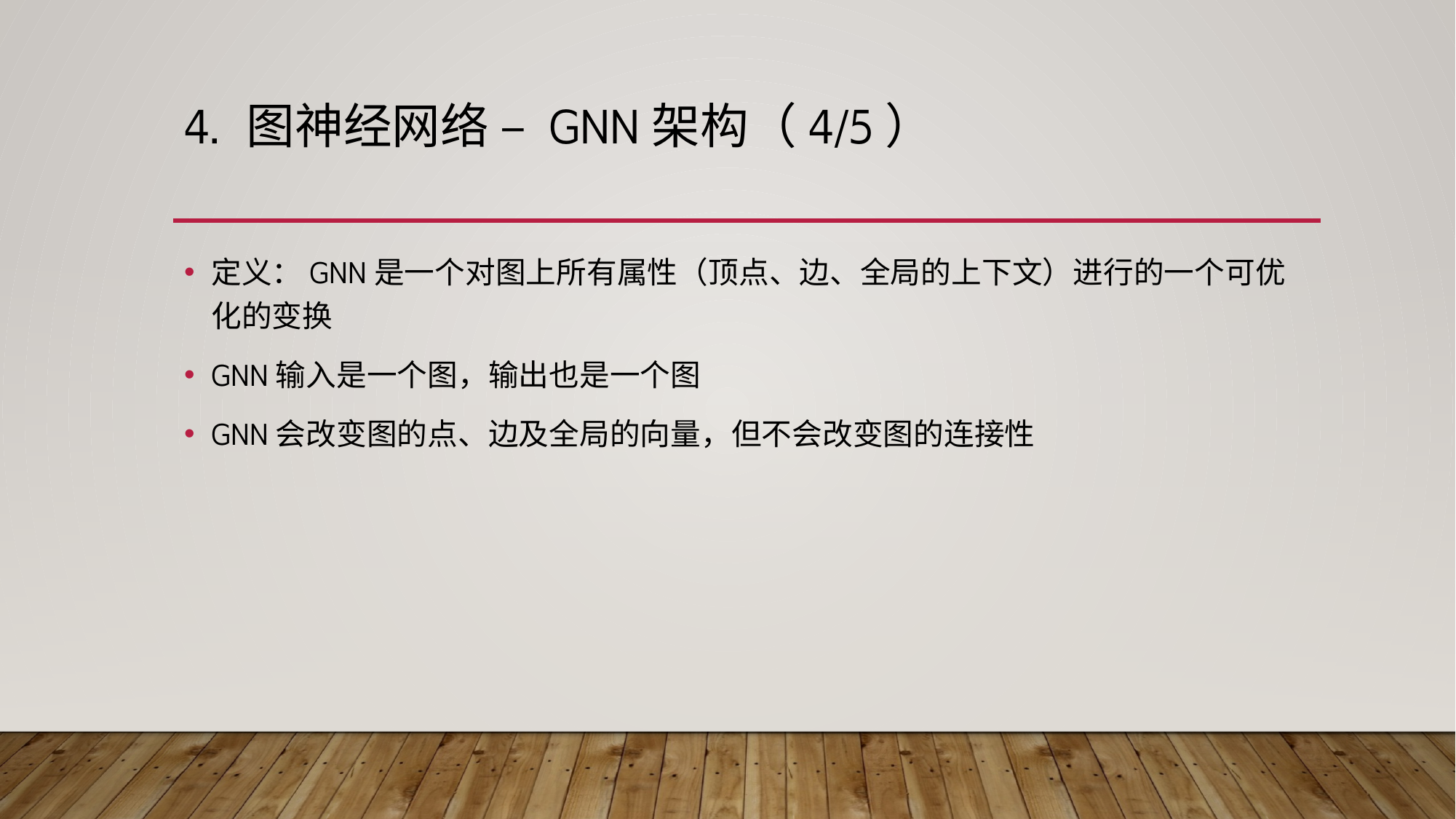

# 4. 图神经网络 – GNN架构（4/5）
定义：GNN是一个对图上所有属性（顶点、边、全局的上下文）进行的一个可优化的变换
GNN输入是一个图，输出也是一个图
GNN会改变图的点、边及全局的向量，但不会改变图的连接性